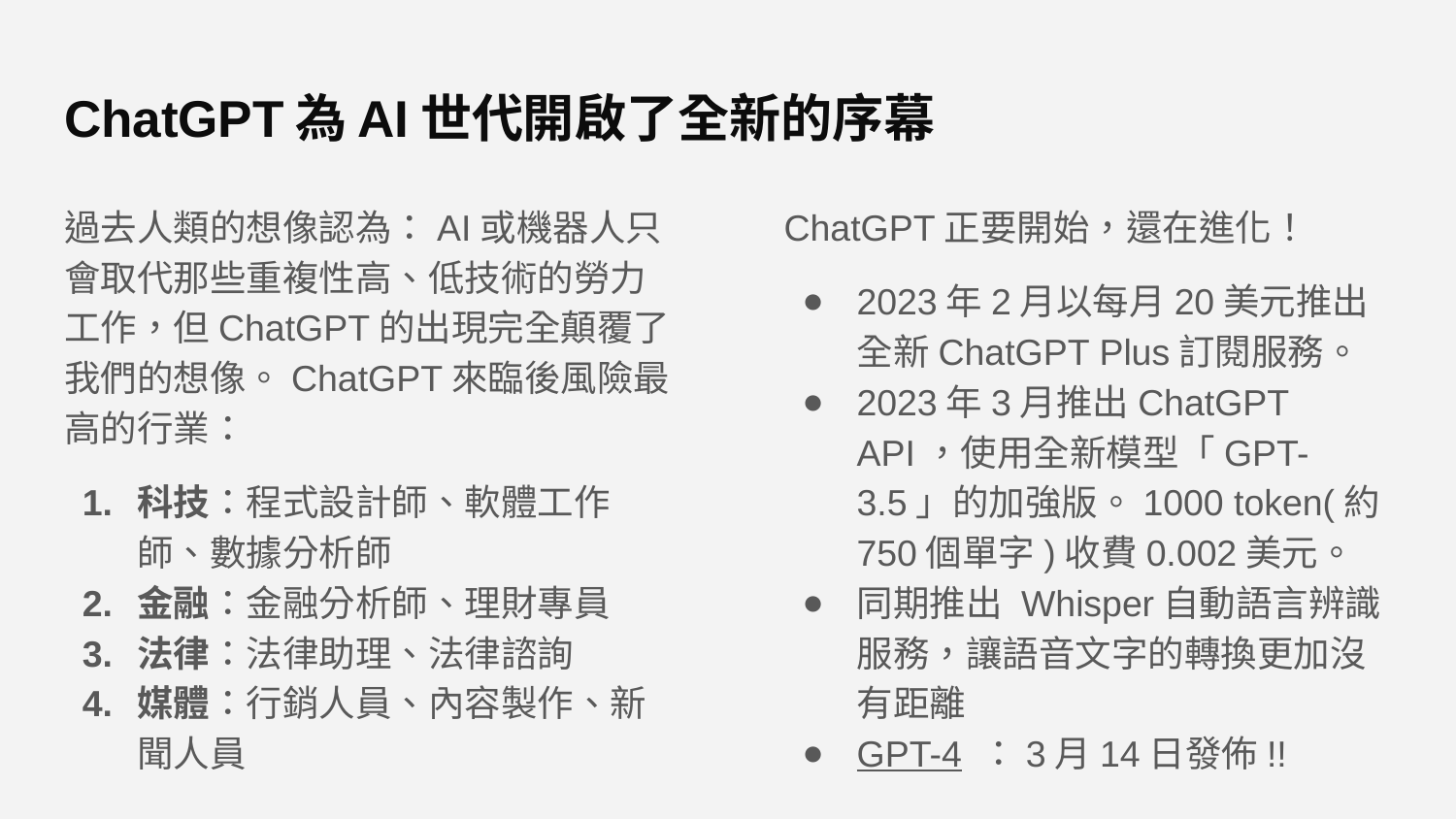

# ChatGPT為AI世代開啟了全新的序幕
過去人類的想像認為：AI或機器人只會取代那些重複性高、低技術的勞力工作，但ChatGPT的出現完全顛覆了我們的想像。ChatGPT來臨後風險最高的行業：
科技：程式設計師、軟體工作師、數據分析師
金融：金融分析師、理財專員
法律：法律助理、法律諮詢
媒體：行銷人員、內容製作、新聞人員

ChatGPT正要開始，還在進化！
2023年2月以每月20美元推出全新ChatGPT Plus訂閱服務。
2023年3月推出ChatGPT API，使用全新模型「GPT-3.5」的加強版。1000 token(約750個單字)收費0.002美元。
同期推出 Whisper自動語言辨識服務，讓語音文字的轉換更加沒有距離
GPT-4 ：3月14日發佈!!